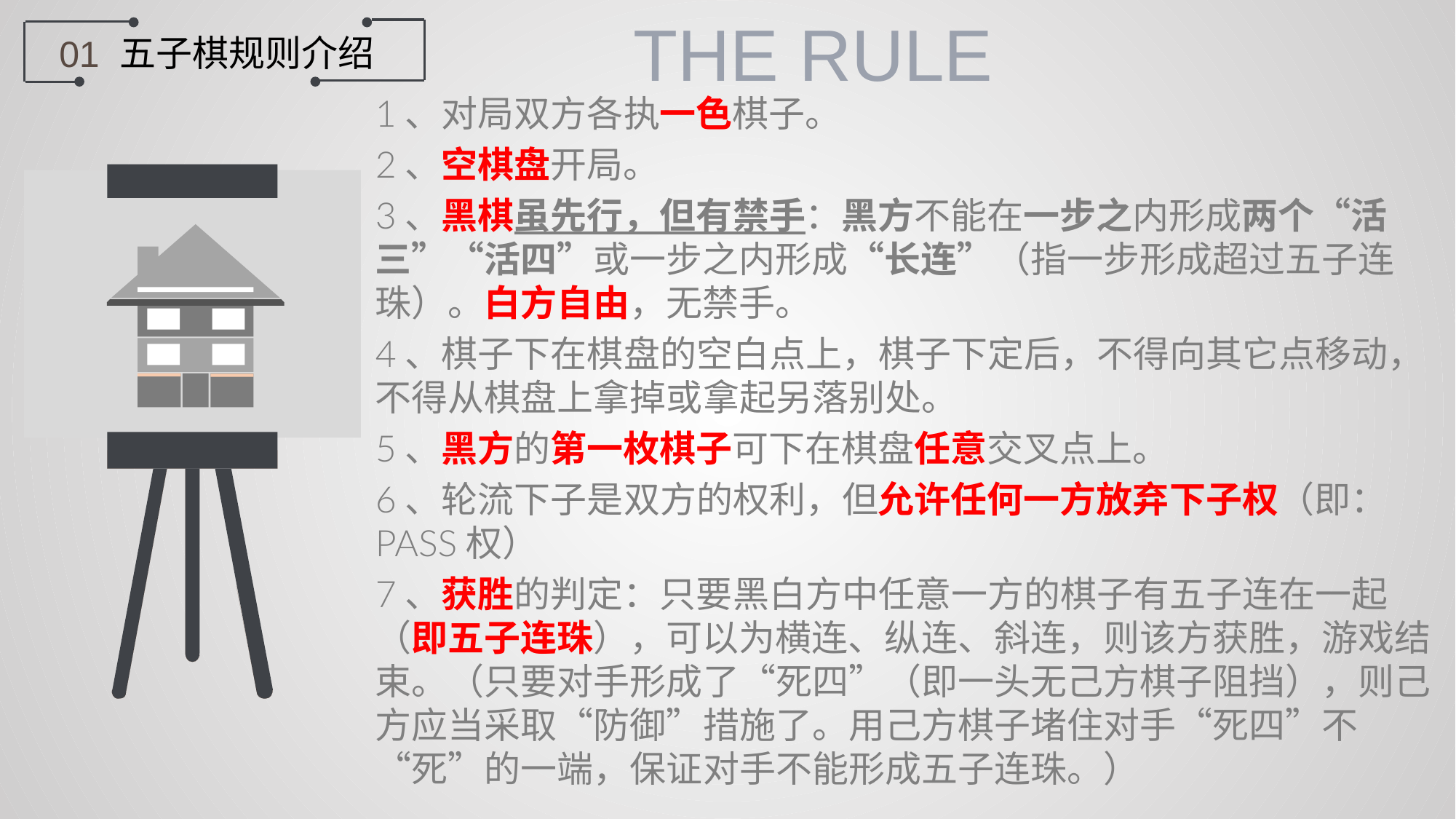

THE RULE

 五子棋规则介绍
01

1、对局双方各执一色棋子。
2、空棋盘开局。
3、黑棋虽先行，但有禁手：黑方不能在一步之内形成两个“活三”“活四”或一步之内形成“长连”（指一步形成超过五子连珠）。白方自由，无禁手。
4、棋子下在棋盘的空白点上，棋子下定后，不得向其它点移动，不得从棋盘上拿掉或拿起另落别处。
5、黑方的第一枚棋子可下在棋盘任意交叉点上。
6、轮流下子是双方的权利，但允许任何一方放弃下子权（即：PASS权）
7、获胜的判定：只要黑白方中任意一方的棋子有五子连在一起（即五子连珠），可以为横连、纵连、斜连，则该方获胜，游戏结束。（只要对手形成了“死四”（即一头无己方棋子阻挡），则己方应当采取“防御”措施了。用己方棋子堵住对手“死四”不“死”的一端，保证对手不能形成五子连珠。）